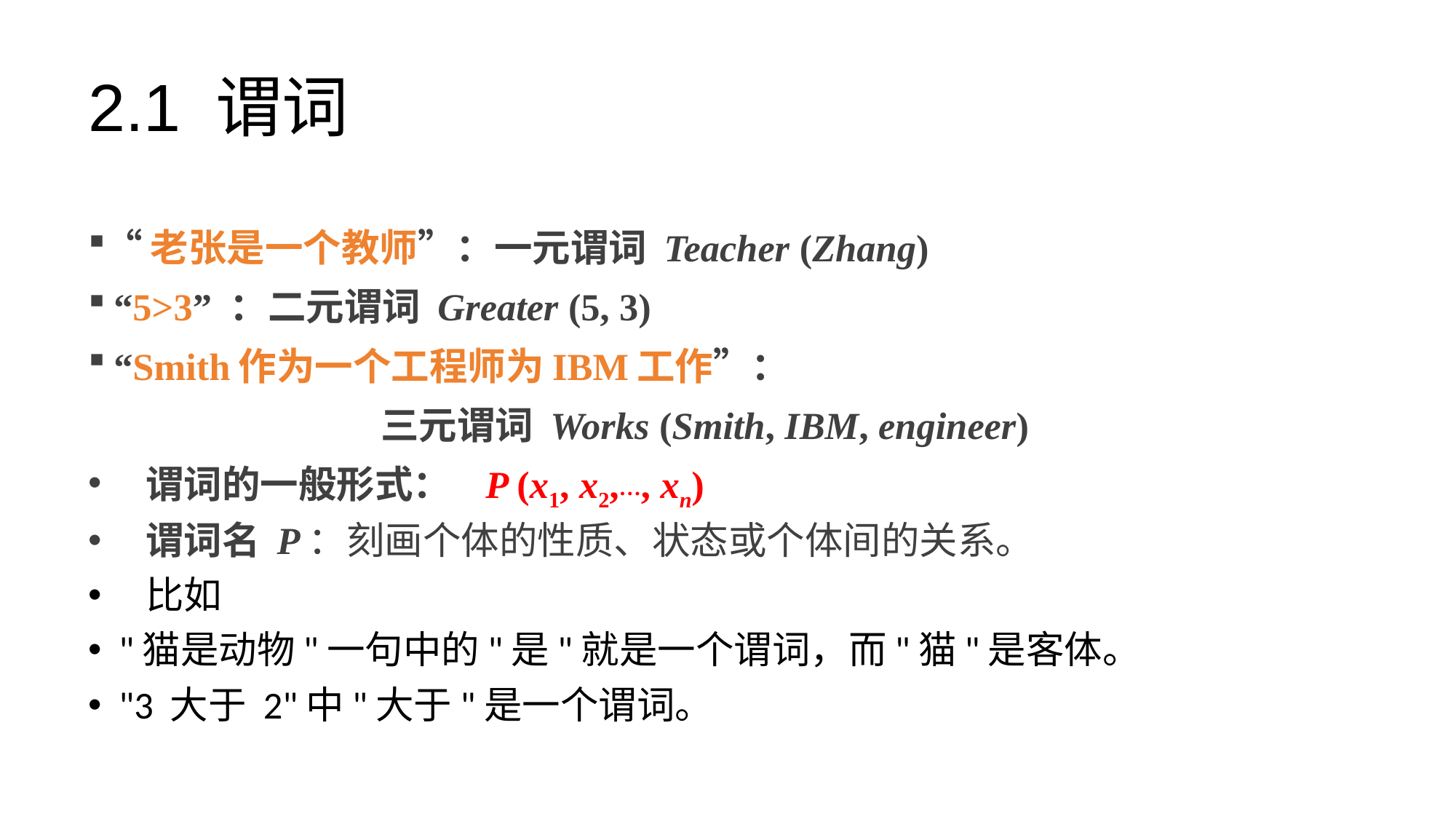

# 2.1 谓词
“老张是一个教师”：一元谓词 Teacher (Zhang)
 “5>3” ：二元谓词 Greater (5, 3)
 “Smith作为一个工程师为IBM工作”：
三元谓词 Works (Smith, IBM, engineer)
谓词的一般形式：   P (x1, x2,…, xn)
谓词名 P：刻画个体的性质、状态或个体间的关系。
比如
"猫是动物"一句中的"是"就是一个谓词，而"猫"是客体。
"3 大于 2"中"大于"是一个谓词。